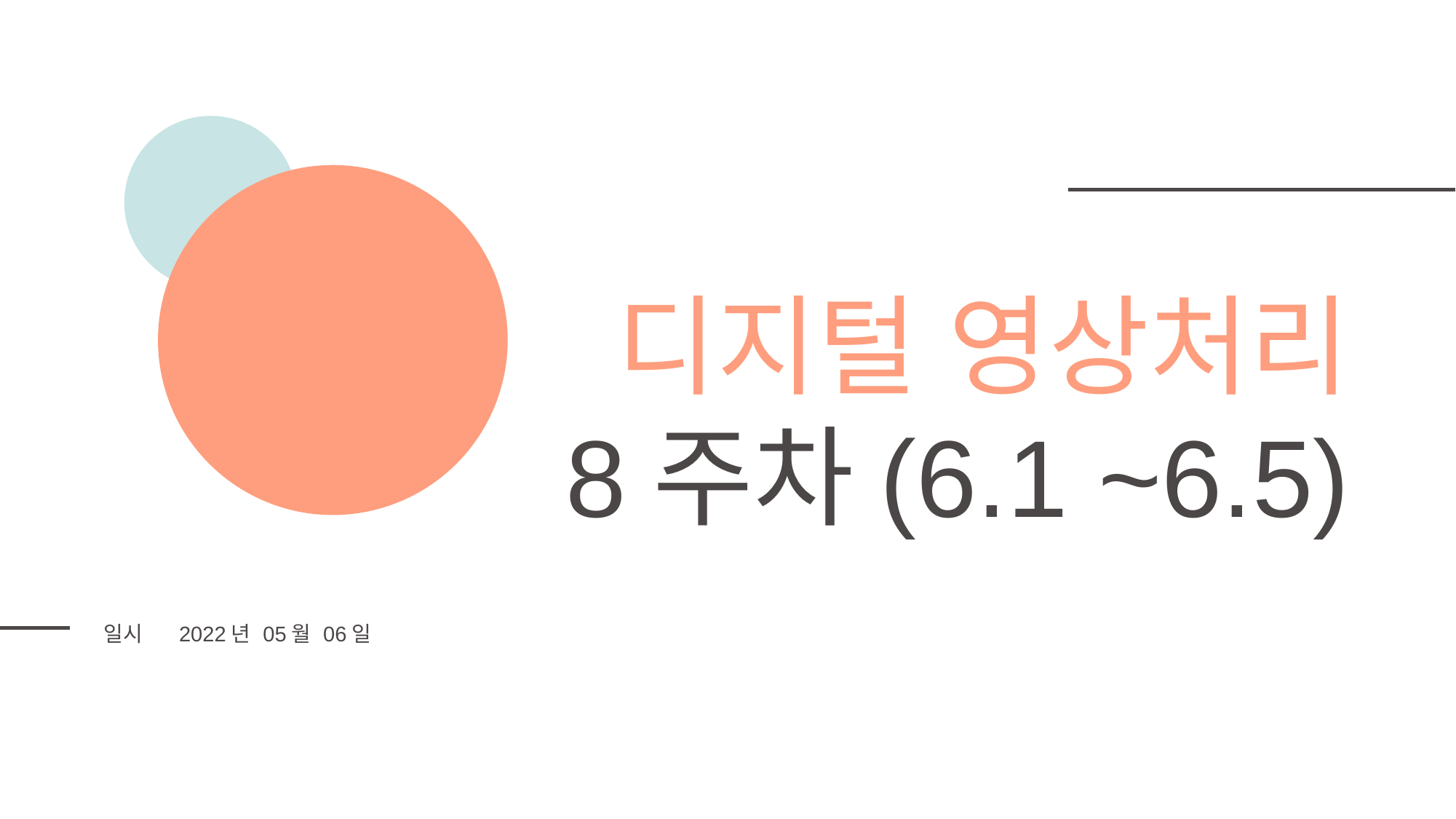

디지털 영상처리
8주차(6.1 ~6.5)
| 일시 | 2022년 05월 06일 |
| --- | --- |